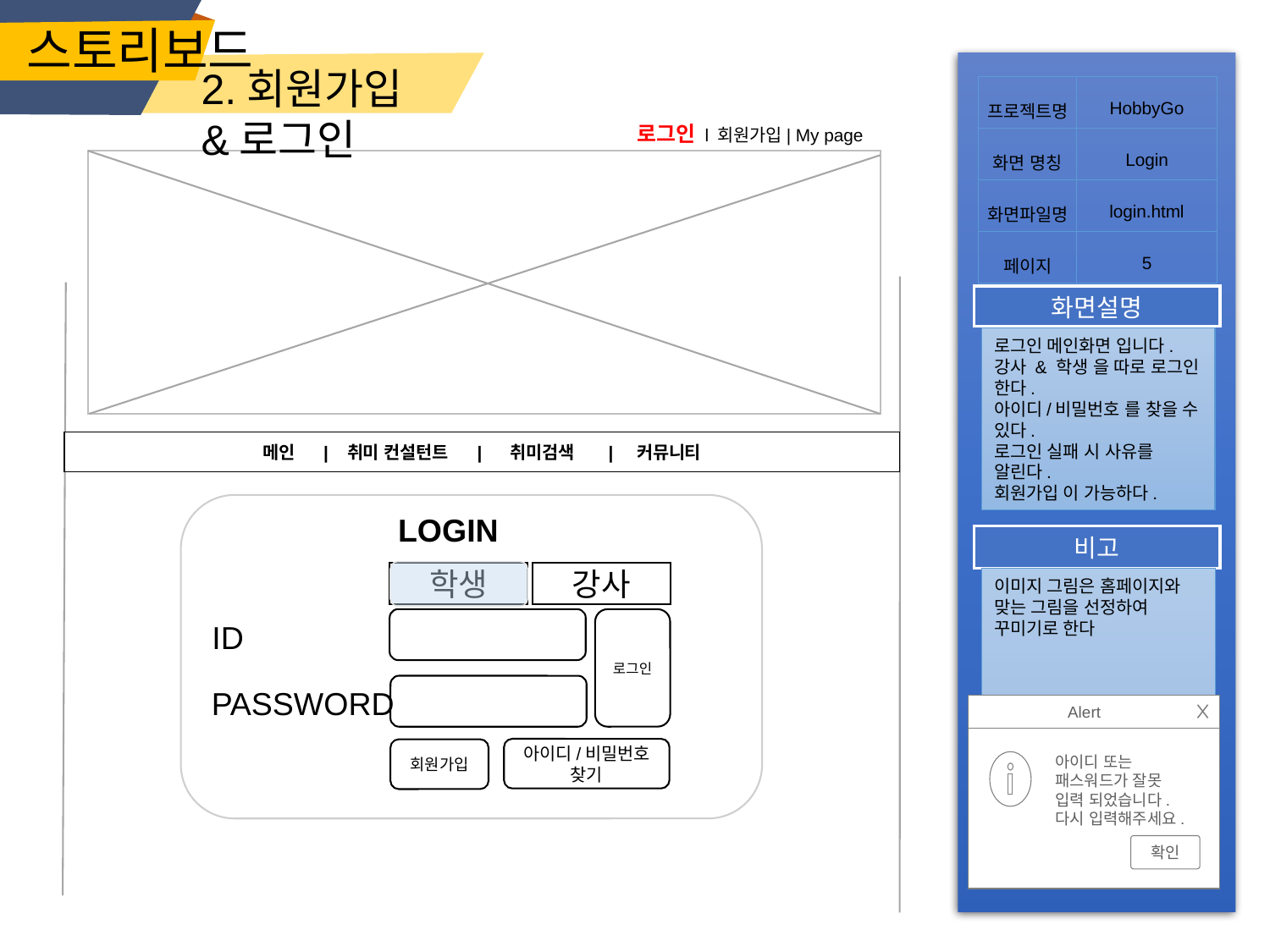

스토리보드

2.회원가입&로그인
| 프로젝트명 | HobbyGo |
| --- | --- |
| 화면 명칭 | Login |
| 화면파일명 | login.html |
| 페이지 | 5 |
 로그인 l 회원가입| My page

화면설명
로그인 메인화면 입니다.
강사 & 학생 을 따로 로그인 한다.
아이디/비밀번호 를 찾을 수 있다.
로그인 실패 시 사유를 알린다.
회원가입 이 가능하다.
메인     |   취미 컨설턴트     |     취미검색      |    커뮤니티

LOGIN
비고

학생
강사
이미지 그림은 홈페이지와 맞는 그림을 선정하여 꾸미기로 한다

로그인
ID

PASSWORD
Alert

아이디 또는 패스워드가 잘못 입력 되었습니다.  다시 입력해주세요.

확인
아이디/비밀번호 찾기
회원가입